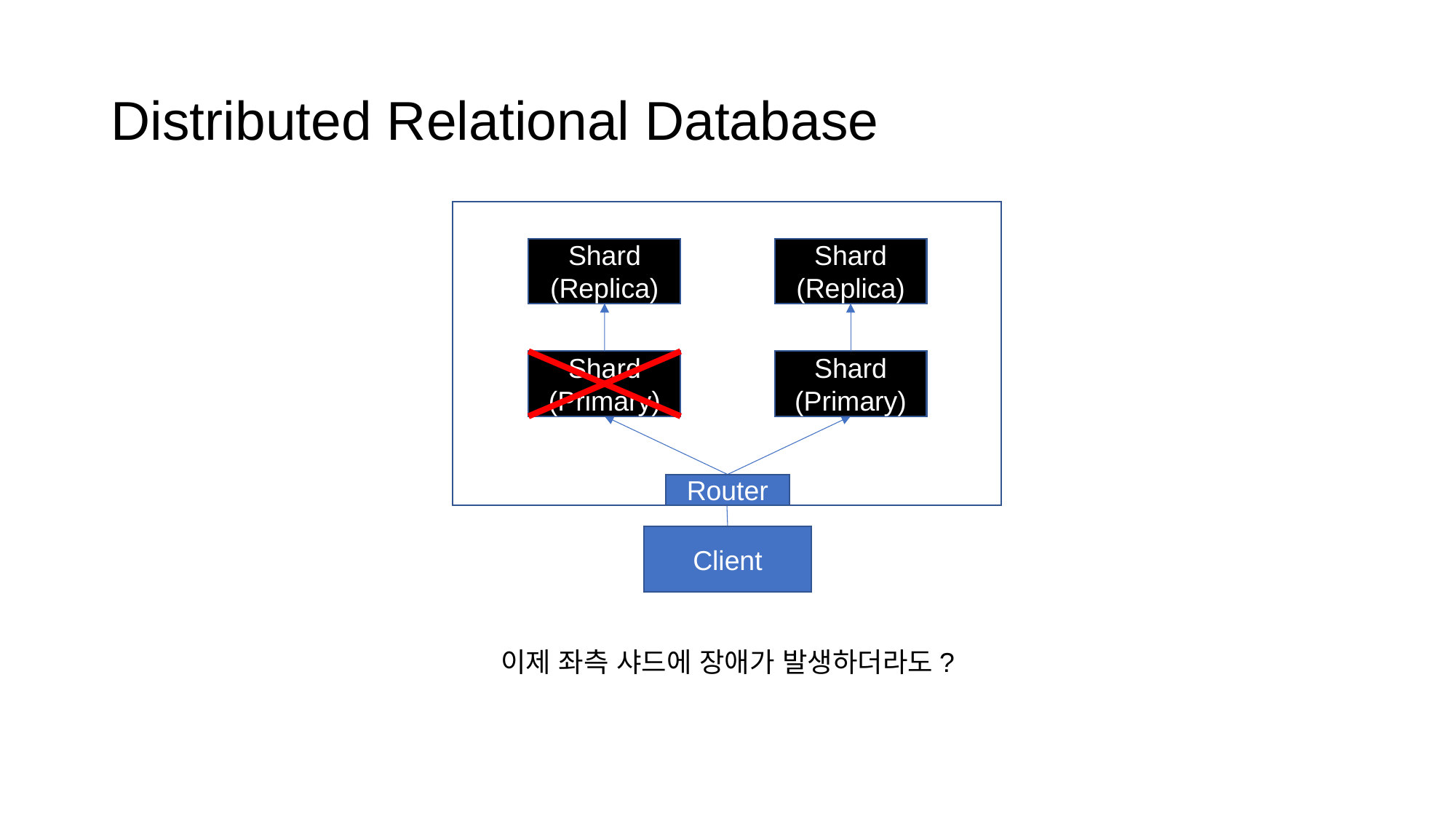

# Distributed Relational Database

Shard
(Replica)
Shard
(Replica)
Shard
(Primary)
Shard
(Primary)
Router
Client
이제 좌측 샤드에 장애가 발생하더라도?